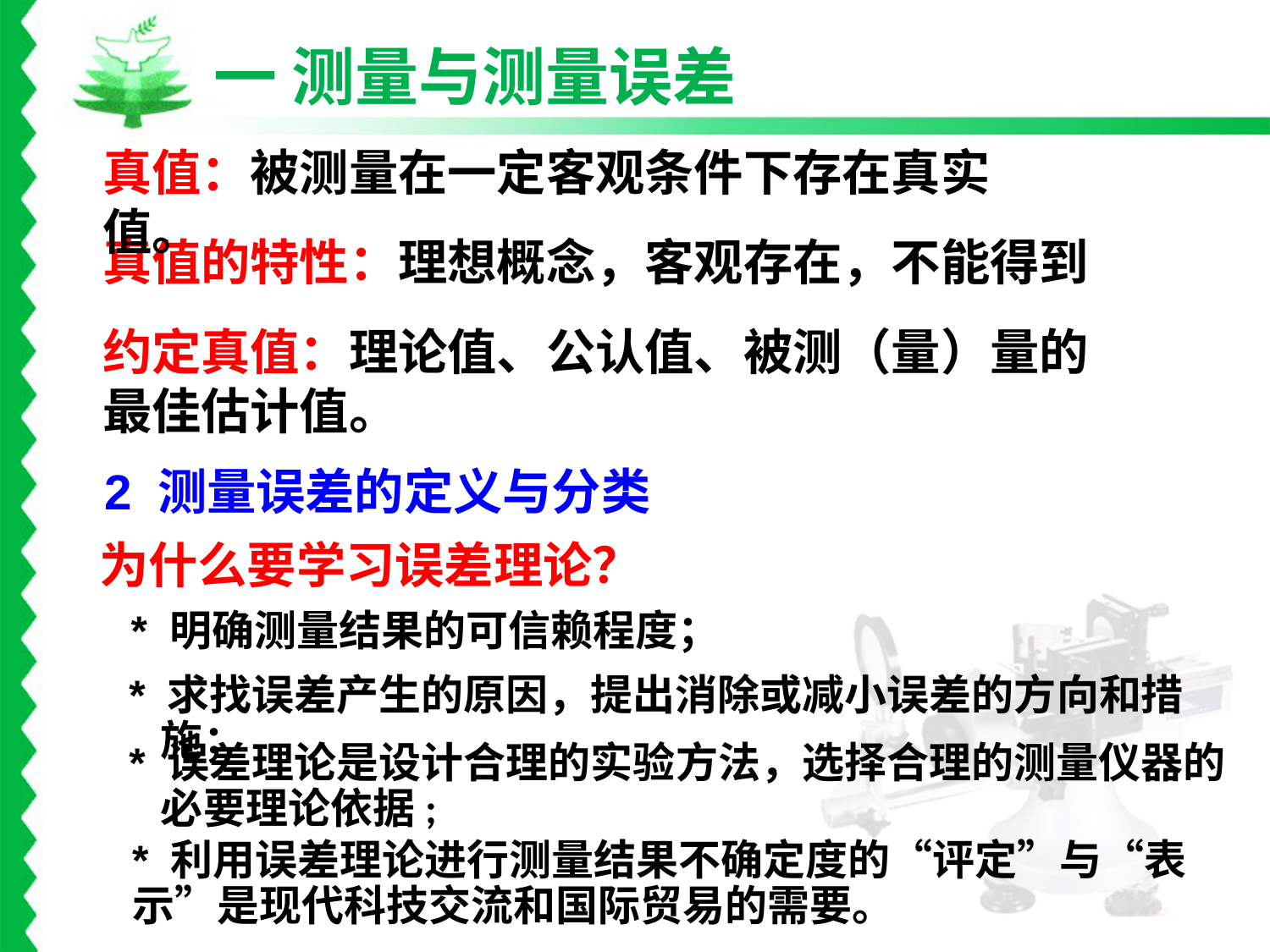

一 测量与测量误差
真值：被测量在一定客观条件下存在真实值。
真值的特性：理想概念，客观存在，不能得到
约定真值：理论值、公认值、被测（量）量的最佳估计值。
2 测量误差的定义与分类
   为什么要学习误差理论？
* 明确测量结果的可信赖程度；
* 求找误差产生的原因，提出消除或减小误差的方向和措施；
* 误差理论是设计合理的实验方法，选择合理的测量仪器的必要理论依据;
* 利用误差理论进行测量结果不确定度的“评定”与“表示”是现代科技交流和国际贸易的需要。